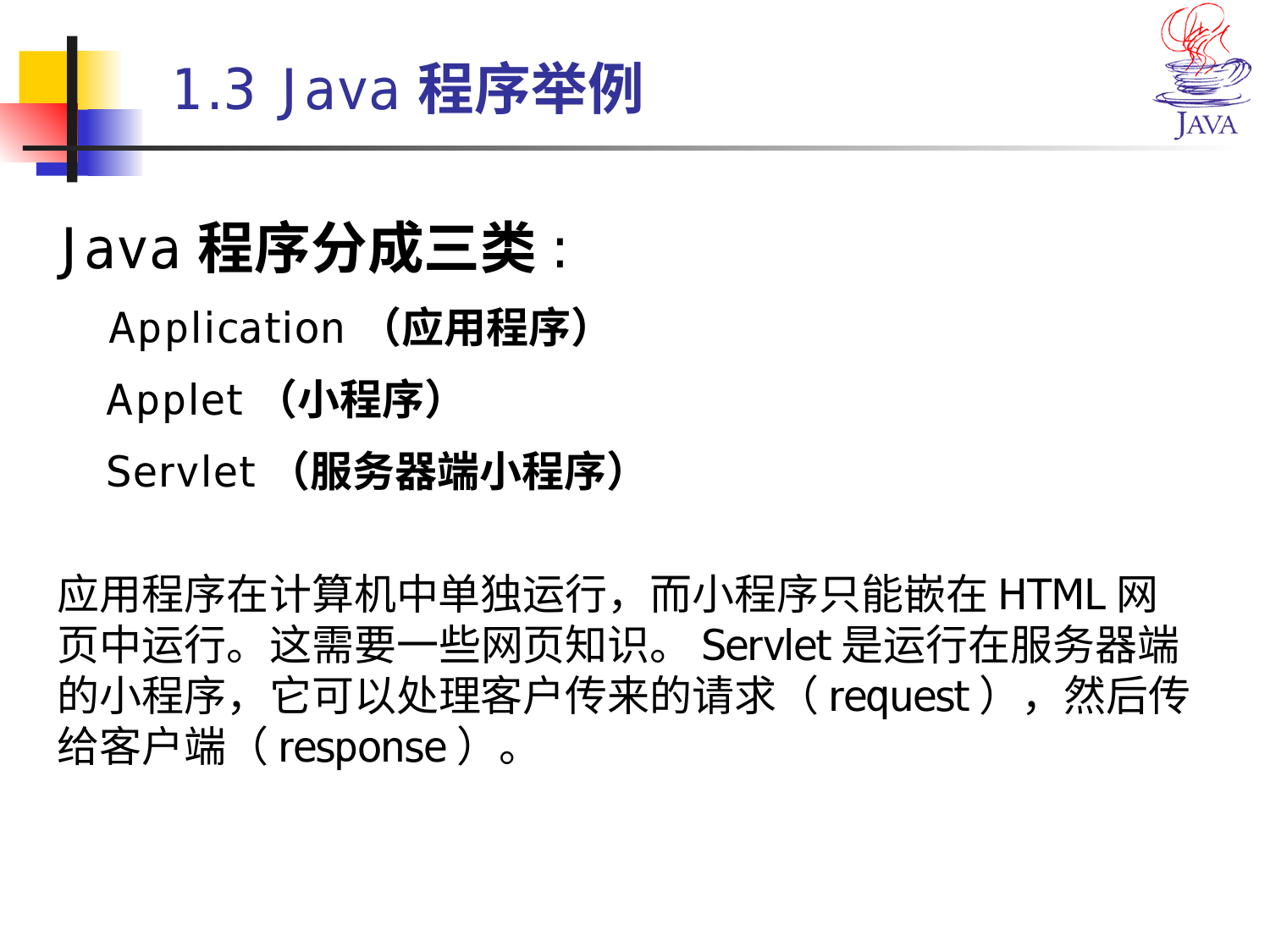

# 1.3 Java程序举例
Java程序分成三类:
    Application（应用程序）
    Applet（小程序）
    Servlet（服务器端小程序）
应用程序在计算机中单独运行，而小程序只能嵌在HTML网页中运行。这需要一些网页知识。Servlet是运行在服务器端的小程序，它可以处理客户传来的请求（request），然后传给客户端（response）。